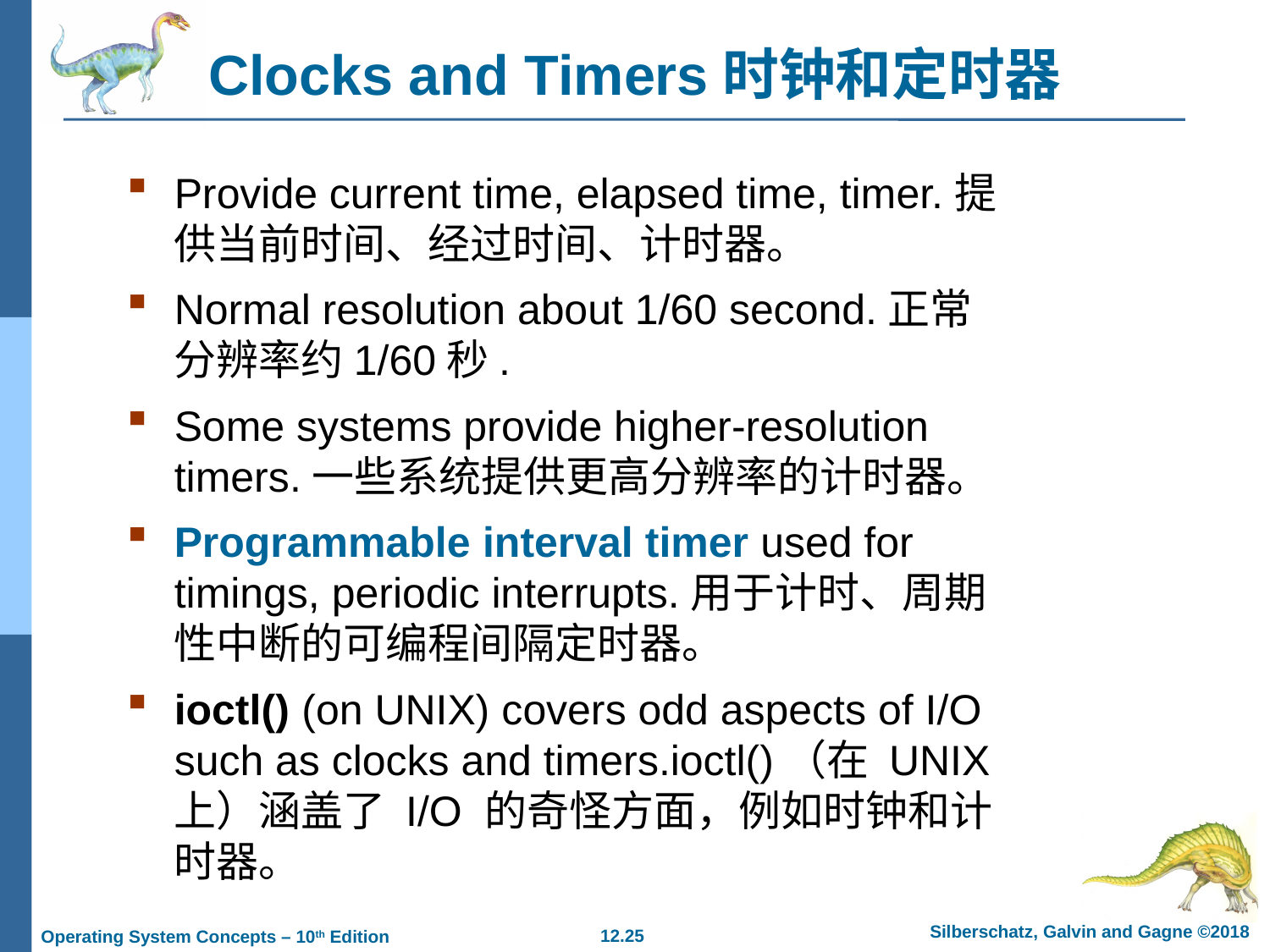

# Clocks and Timers时钟和定时器
Provide current time, elapsed time, timer.提供当前时间、经过时间、计时器。
Normal resolution about 1/60 second.正常分辨率约1/60秒.
Some systems provide higher-resolution timers.一些系统提供更高分辨率的计时器。
Programmable interval timer used for timings, periodic interrupts.用于计时、周期性中断的可编程间隔定时器。
ioctl() (on UNIX) covers odd aspects of I/O such as clocks and timers.ioctl()（在 UNIX 上）涵盖了 I/O 的奇怪方面，例如时钟和计时器。